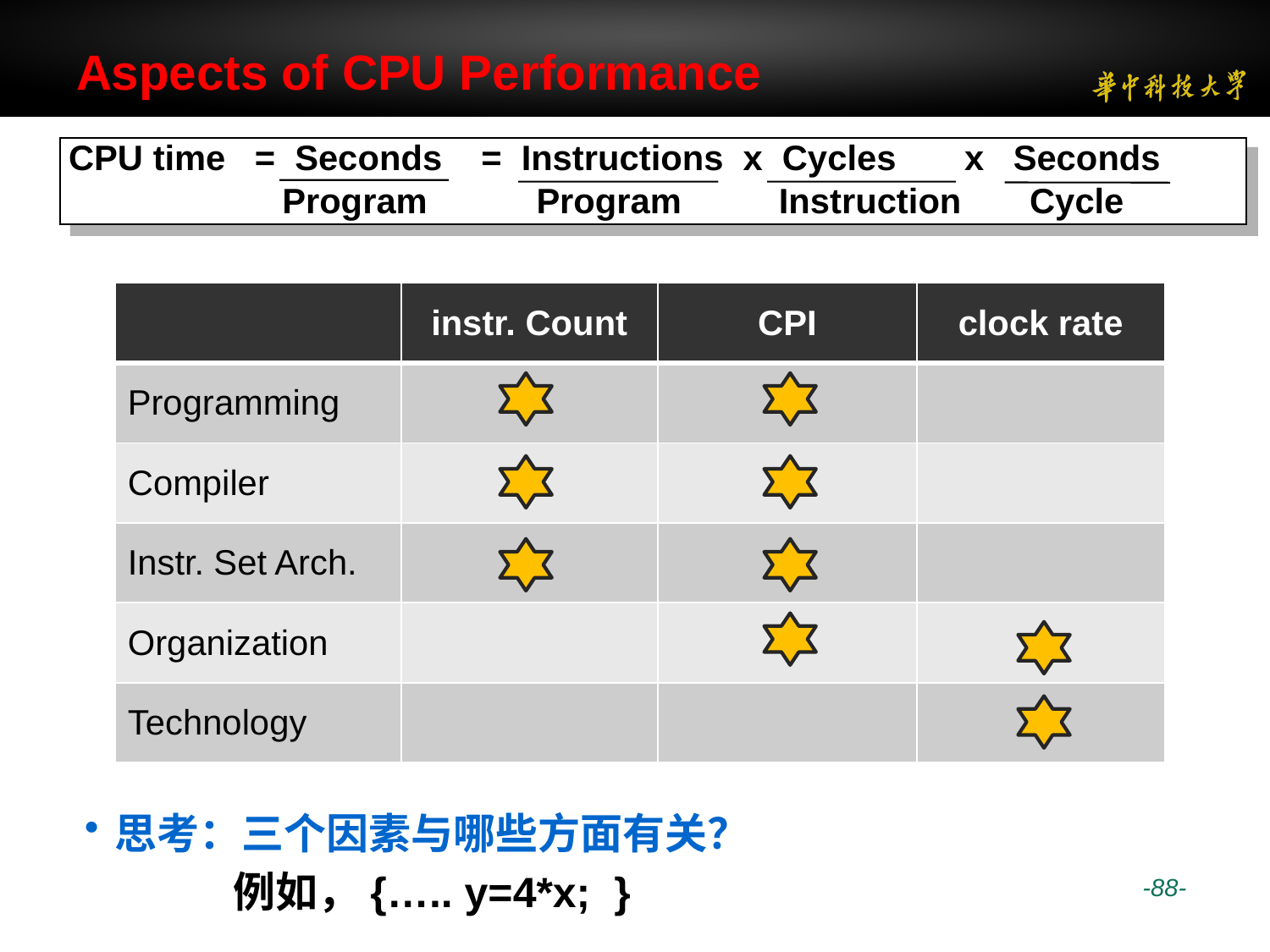

# Aspects of CPU Performance
CPU time   =  Seconds    =  Instructions  x  Cycles       x   Seconds
		    Program	    Program          Instruction       Cycle

|  | instr. Count | CPI | clock rate |
| --- | --- | --- | --- |
| Programming |  |  |  |
| Compiler |  |  |  |
| Instr. Set Arch. |  |  |  |
| Organization |  |  |  |
| Technology |  |  |  |

思考：三个因素与哪些方面有关？例如，{….. y=4*x;  }

 -88-